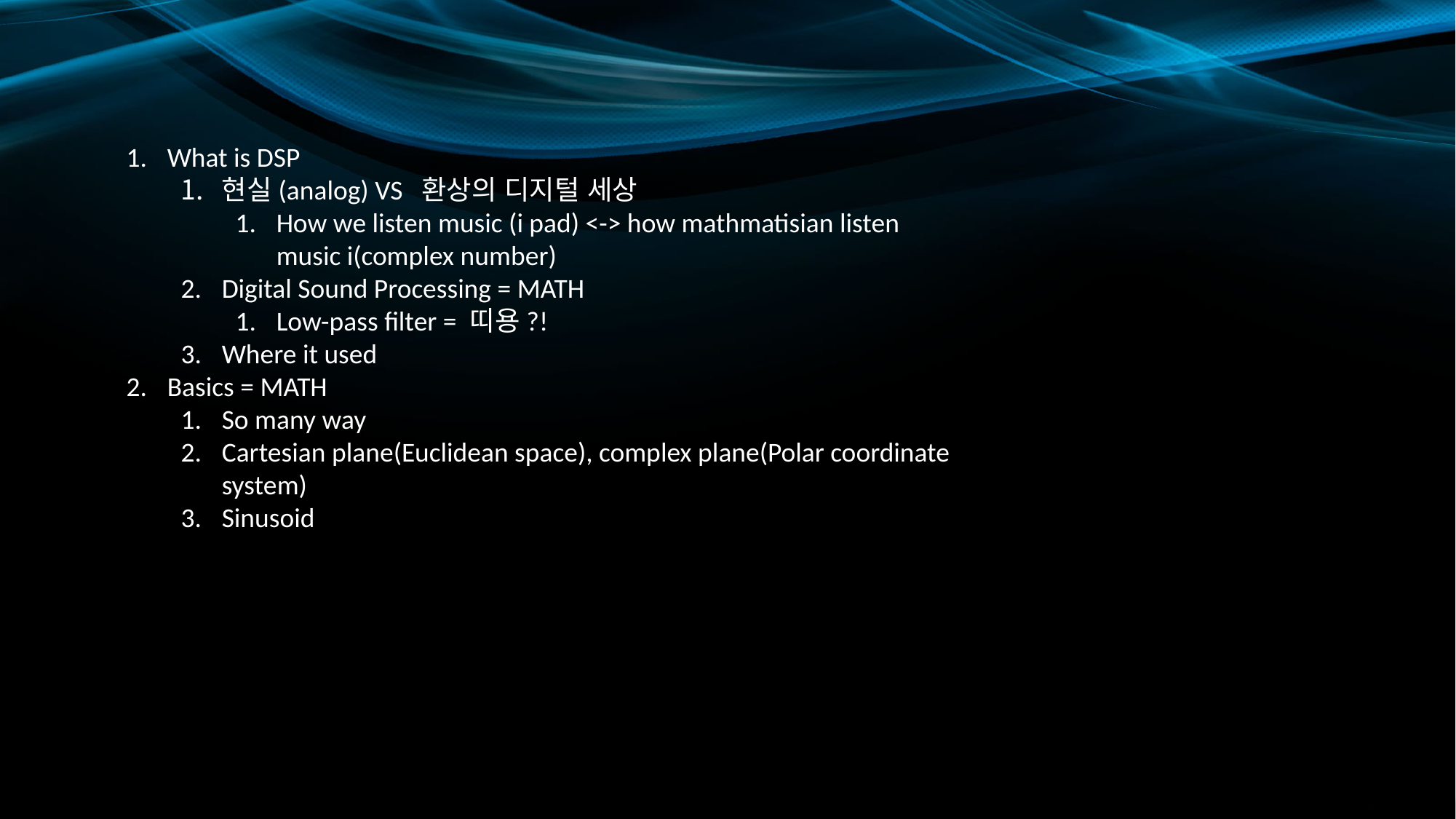

What is DSP
현실(analog) VS  환상의 디지털 세상
How we listen music (i pad) <-> how mathmatisian listen music i(complex number)
Digital Sound Processing = MATH
Low-pass filter = 띠용?!
Where it used
Basics = MATH
So many way
Cartesian plane(Euclidean space), complex plane(Polar coordinate system)
Sinusoid